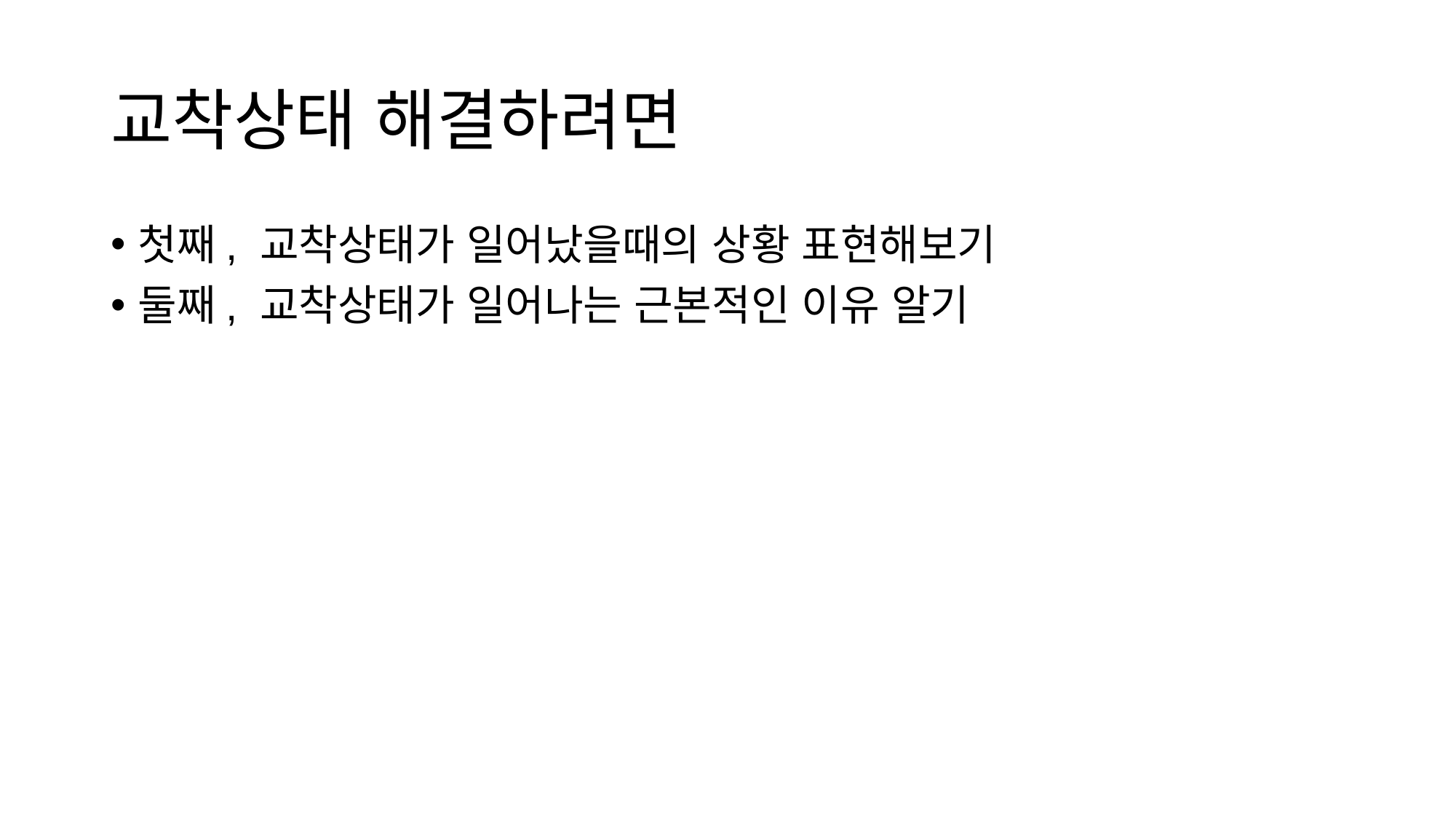

# 교착상태 해결하려면
첫째, 교착상태가 일어났을때의 상황 표현해보기
둘째, 교착상태가 일어나는 근본적인 이유 알기